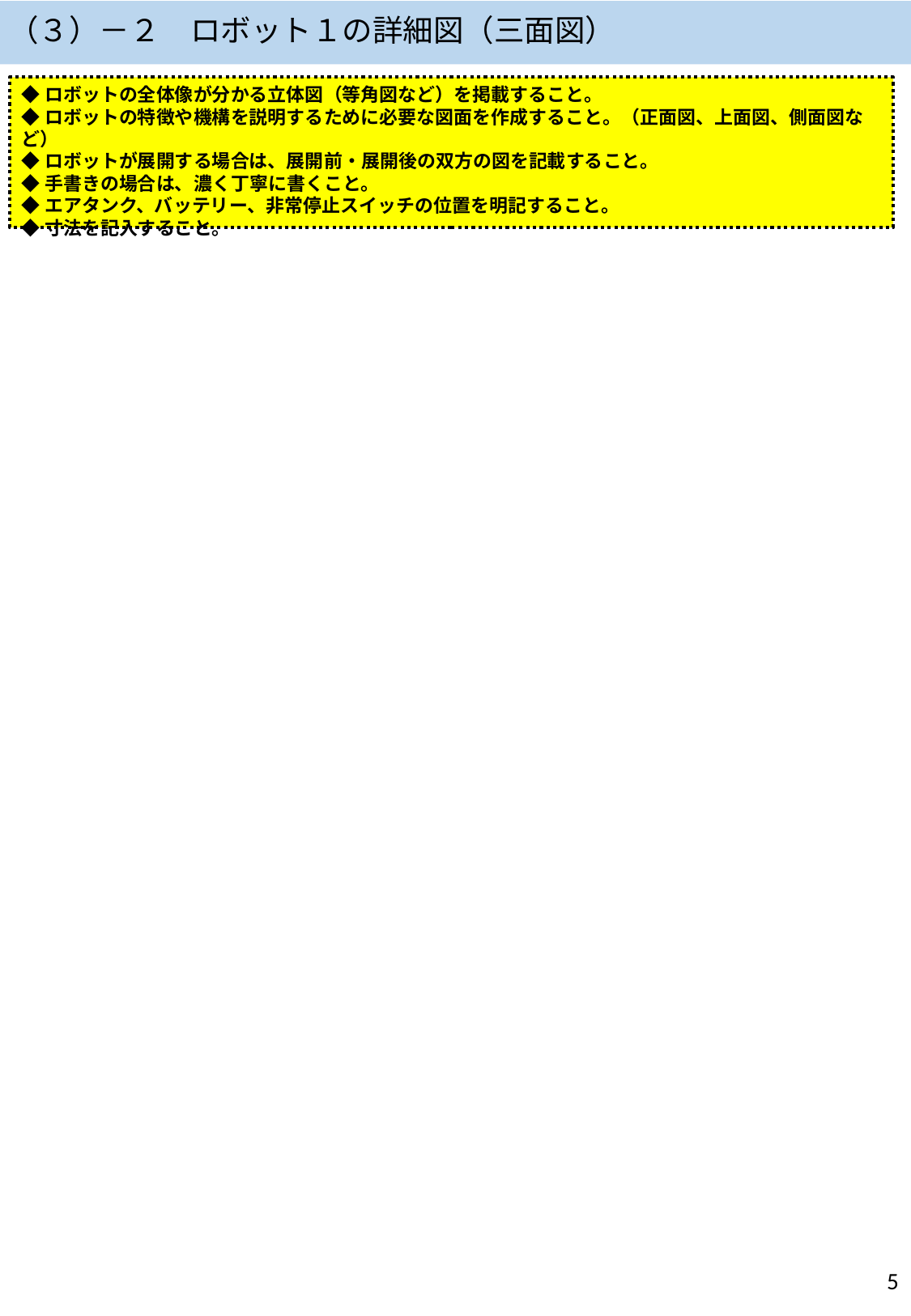

# （３）－２　ロボット１の詳細図（三面図）
◆ロボットの全体像が分かる立体図（等角図など）を掲載すること。
◆ロボットの特徴や機構を説明するために必要な図面を作成すること。（正面図、上面図、側面図など）
◆ロボットが展開する場合は、展開前・展開後の双方の図を記載すること。
◆手書きの場合は、濃く丁寧に書くこと。
◆エアタンク、バッテリー、非常停止スイッチの位置を明記すること。
◆寸法を記入すること。

5